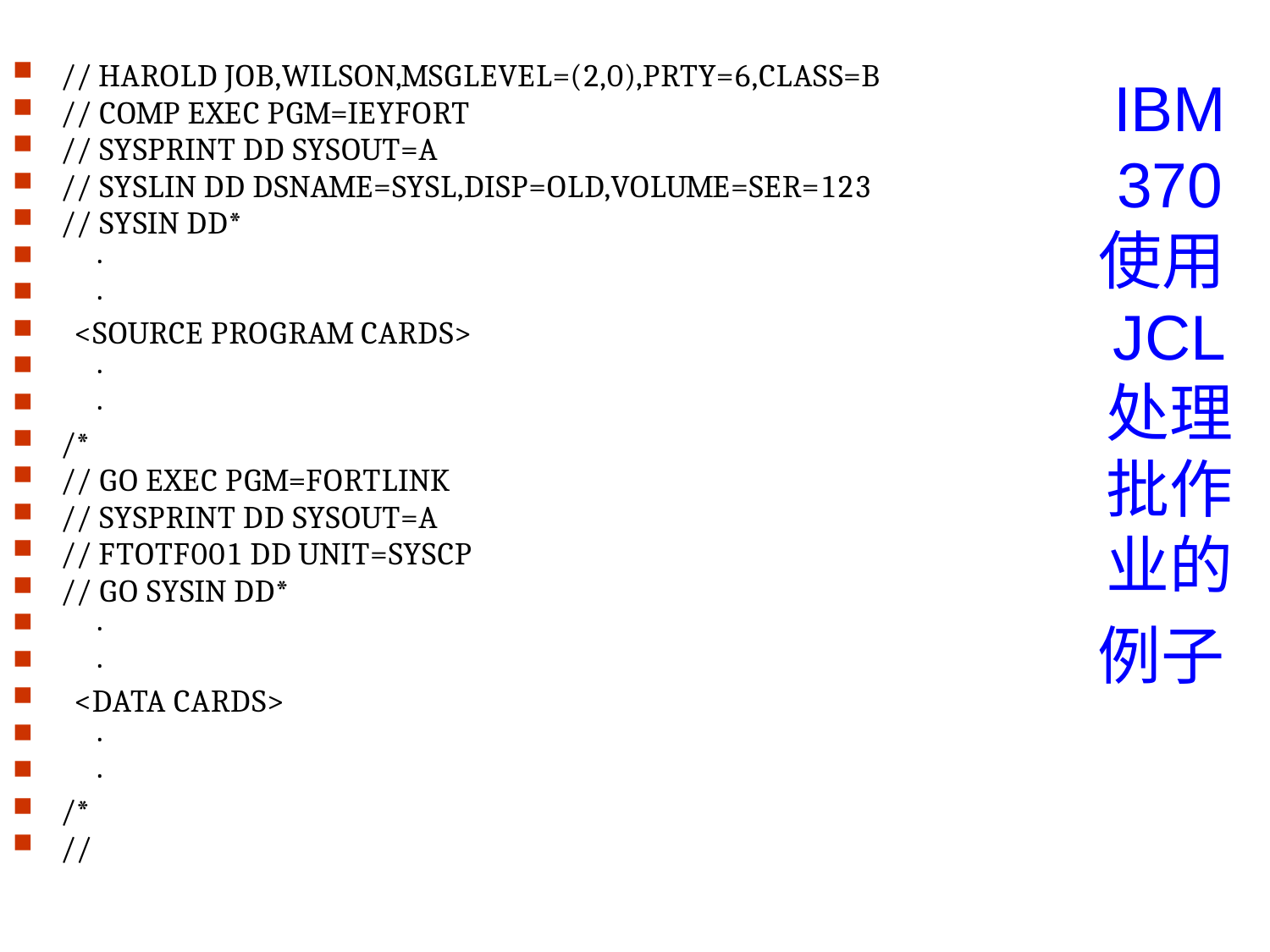

IBM 370
使用JCL
处理批作业的例子
// HAROLD JOB,WILSON,MSGLEVEL=(2,0),PRTY=6,CLASS=B
// COMP EXEC PGM=IEYFORT
// SYSPRINT DD SYSOUT=A
// SYSLIN DD DSNAME=SYSL,DISP=OLD,VOLUME=SER=123
// SYSIN DD*
     ·
     ·
  <SOURCE PROGRAM CARDS>
     ·
     ·
/*
// GO EXEC PGM=FORTLINK
// SYSPRINT DD SYSOUT=A
// FTOTF001 DD UNIT=SYSCP
// GO SYSIN DD*
     ·
     ·
  <DATA CARDS>
     ·
     ·
/*
//